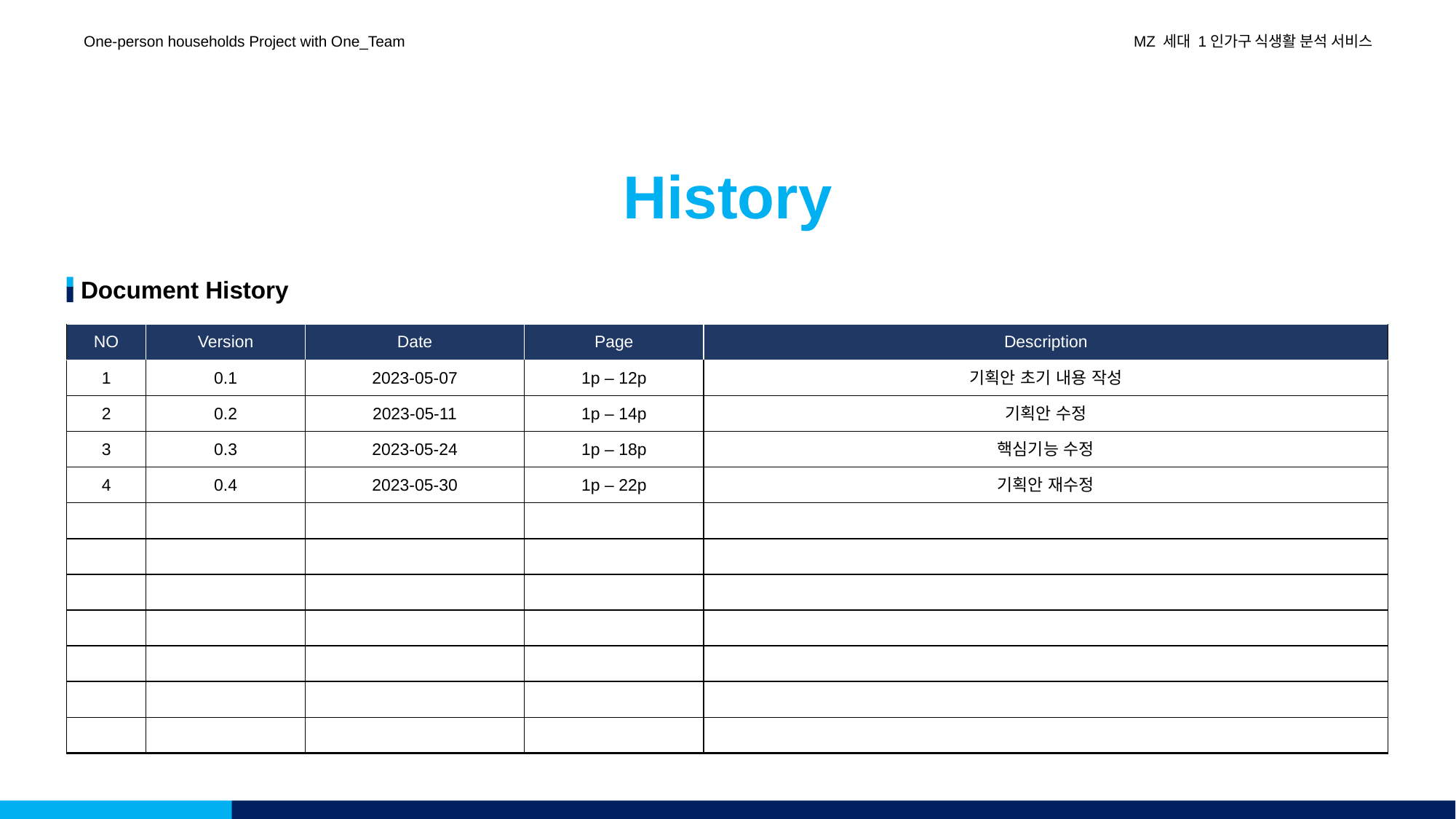

One-person households Project with One_Team
MZ 세대 1인가구 식생활 분석 서비스
History
Document History

| NO | Version | Date | Page | Description |
| --- | --- | --- | --- | --- |
| 1 | 0.1 | 2023-05-07 | 1p – 12p | 기획안 초기 내용 작성 |
| 2 | 0.2 | 2023-05-11 | 1p – 14p | 기획안 수정 |
| 3 | 0.3 | 2023-05-24 | 1p – 18p | 핵심기능 수정 |
| 4 | 0.4 | 2023-05-30 | 1p – 22p | 기획안 재수정 |
|  |  |  |  |  |
|  |  |  |  |  |
|  |  |  |  |  |
|  |  |  |  |  |
|  |  |  |  |  |
|  |  |  |  |  |
|  |  |  |  |  |